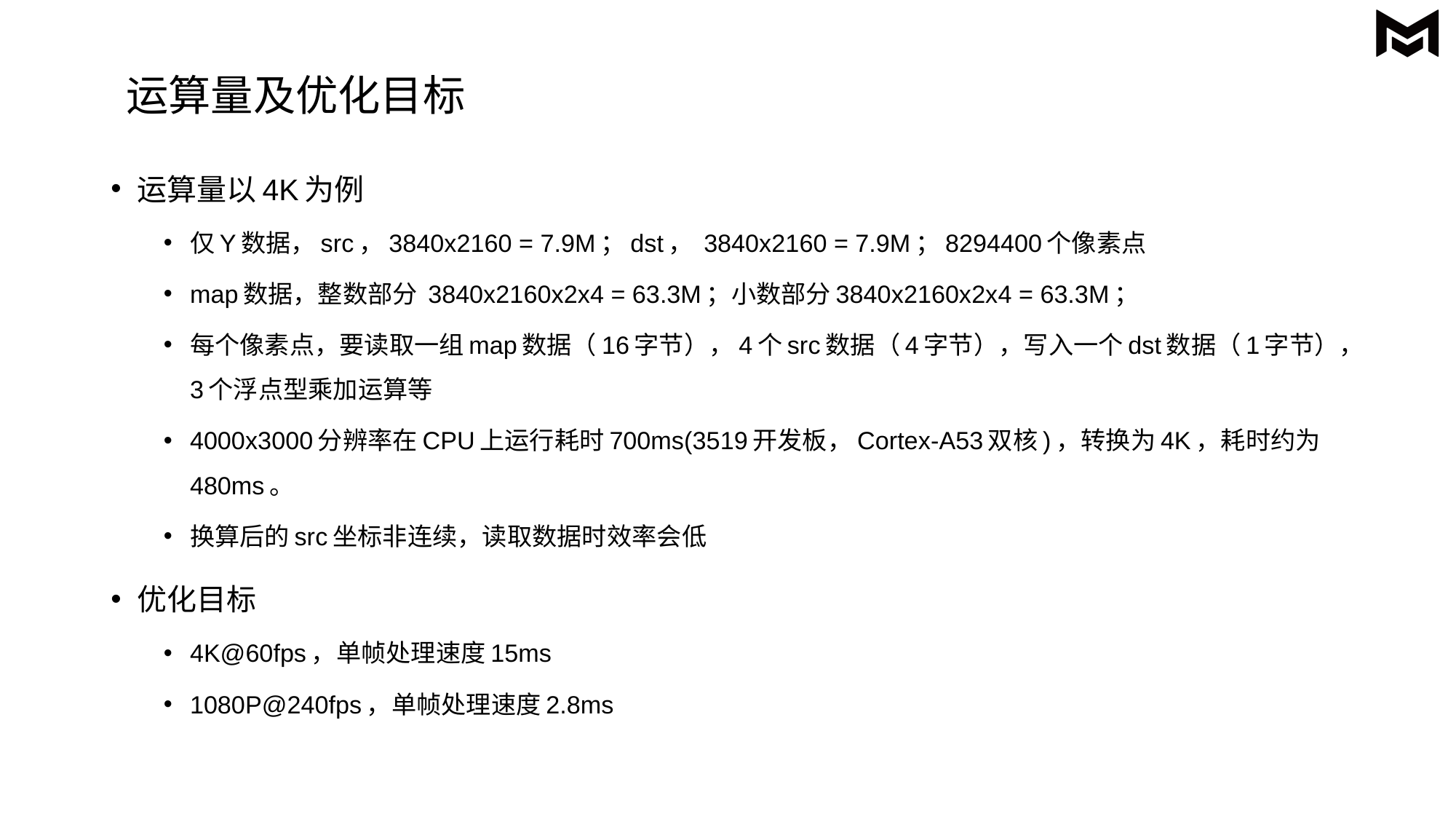

运算量及优化目标
运算量以4K为例
仅Y数据，src，3840x2160 = 7.9M；dst， 3840x2160 = 7.9M；8294400个像素点
map数据，整数部分 3840x2160x2x4 = 63.3M；小数部分3840x2160x2x4 = 63.3M；
每个像素点，要读取一组map数据（16字节），4个src数据（4字节），写入一个dst数据（1字节），3个浮点型乘加运算等
4000x3000分辨率在CPU上运行耗时700ms(3519开发板，Cortex-A53双核)，转换为4K，耗时约为480ms。
换算后的src坐标非连续，读取数据时效率会低
优化目标
4K@60fps，单帧处理速度15ms
1080P@240fps，单帧处理速度2.8ms